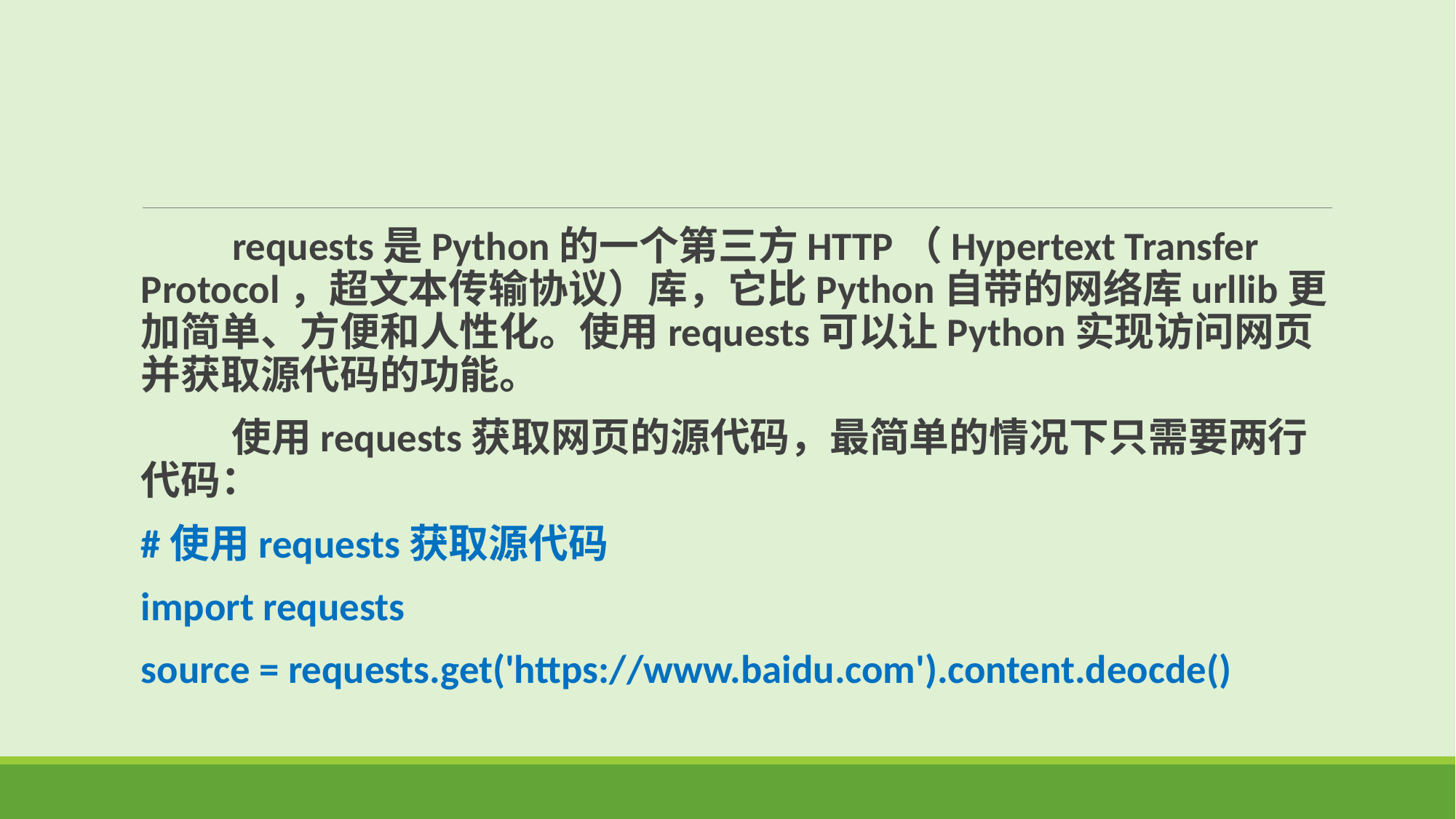

requests是Python的一个第三方HTTP（Hypertext Transfer Protocol，超文本传输协议）库，它比Python自带的网络库urllib更加简单、方便和人性化。使用requests可以让Python实现访问网页并获取源代码的功能。
         使用requests获取网页的源代码，最简单的情况下只需要两行代码：
#使用requests获取源代码
import requests
source = requests.get('https://www.baidu.com').content.deocde()